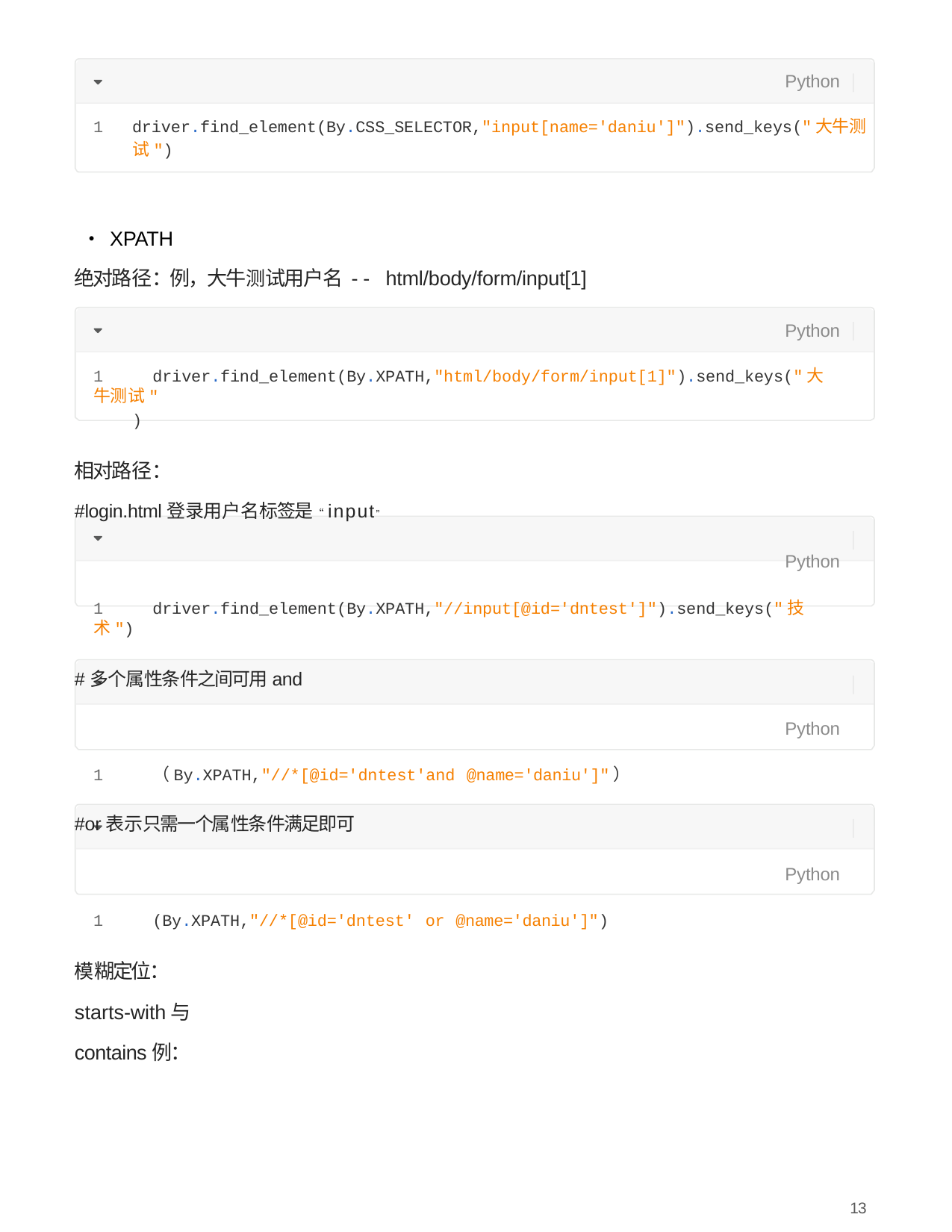

Python

1	driver.find_element(By.CSS_SELECTOR,"input[name='daniu']").send_keys("⼤⽜测试")

XPATH
绝对路径：例，⼤⽜测试⽤户名 -- html/body/form/input[1]

Python

1	driver.find_element(By.XPATH,"html/body/form/input[1]").send_keys("⼤⽜测试"
)

相对路径：
#login.html登录⽤户名标签是“input”

Python

1	driver.find_element(By.XPATH,"//input[@id='dntest']").send_keys("技术")

#多个属性条件之间可⽤and

Python

1	（By.XPATH,"//*[@id='dntest'and @name='daniu']"）
#or表示只需⼀个属性条件满⾜即可
Python

1	(By.XPATH,"//*[@id='dntest' or @name='daniu']")

模糊定位：
starts-with与contains例：

13